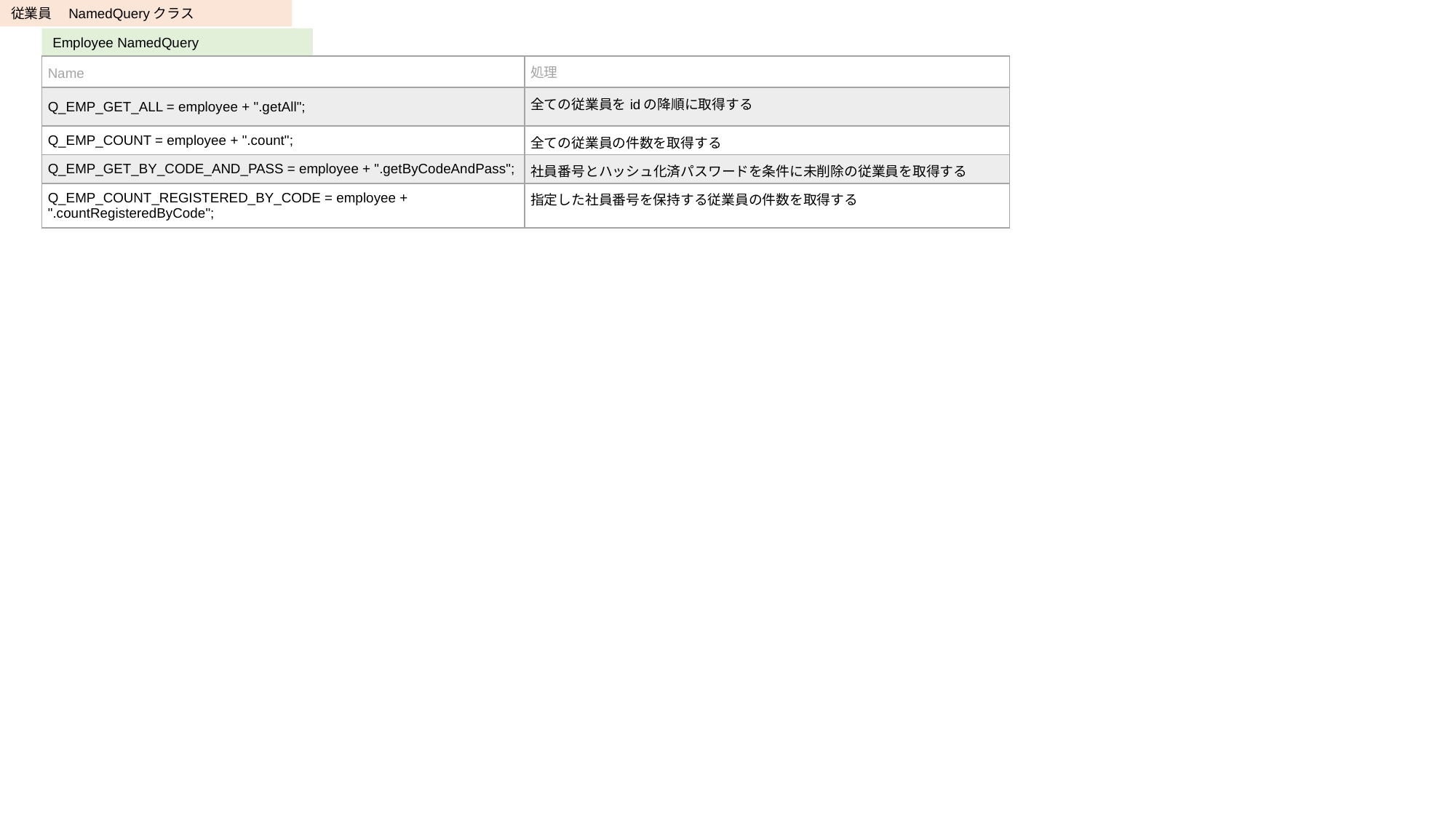

従業員　NamedQueryクラス
Employee NamedQuery
| Name | 処理 |
| --- | --- |
| Q\_EMP\_GET\_ALL = employee + ".getAll"; | 全ての従業員をidの降順に取得する |
| Q\_EMP\_COUNT = employee + ".count"; | 全ての従業員の件数を取得する |
| Q\_EMP\_GET\_BY\_CODE\_AND\_PASS = employee + ".getByCodeAndPass"; | 社員番号とハッシュ化済パスワードを条件に未削除の従業員を取得する |
| Q\_EMP\_COUNT\_REGISTERED\_BY\_CODE = employee + ".countRegisteredByCode"; | 指定した社員番号を保持する従業員の件数を取得する |